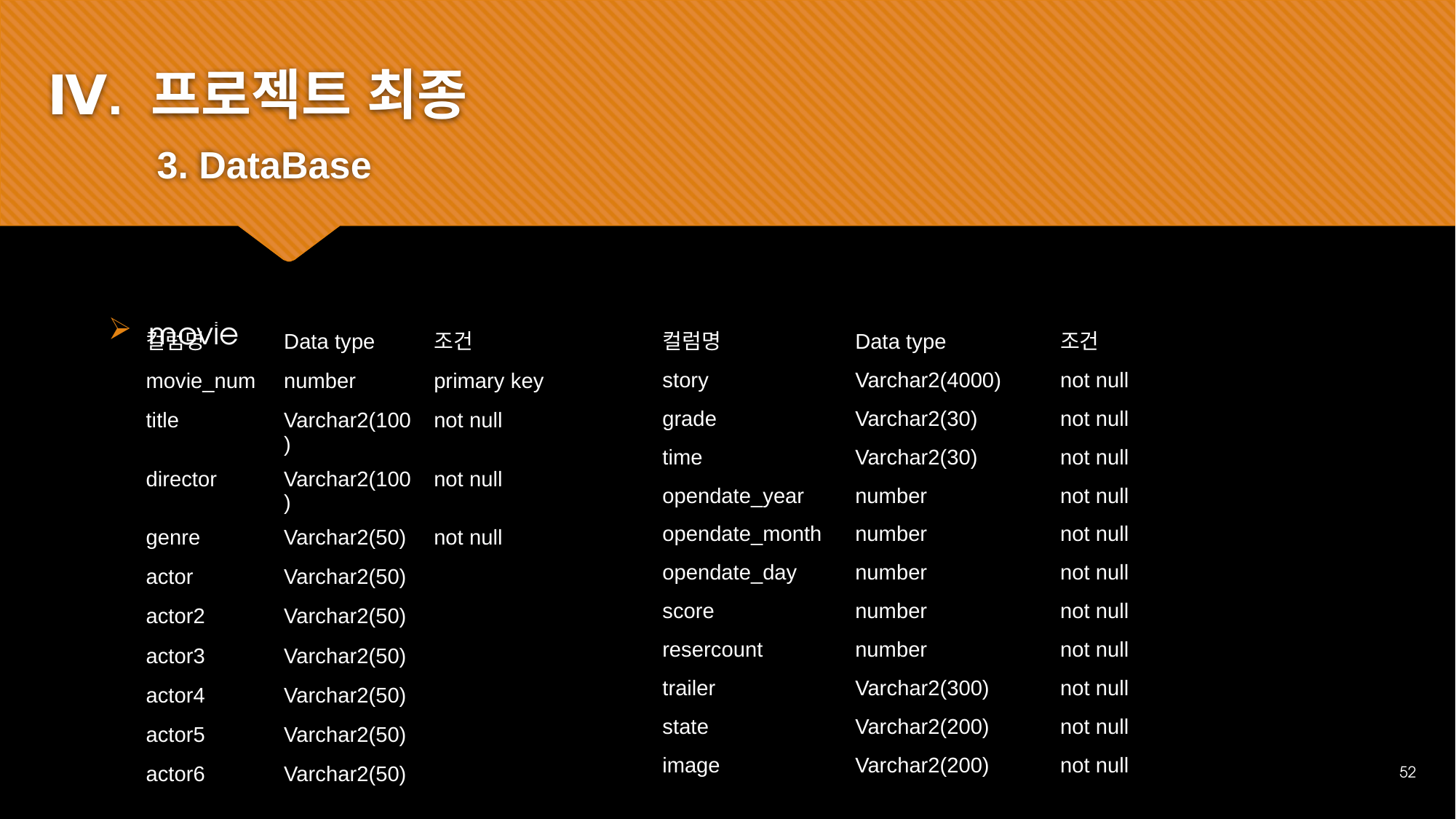

Ⅳ. 프로젝트 최종
	3. DataBase
#

movie

| 컬럼명 | Data type | 조건 |
| --- | --- | --- |
| movie\_num | number | primary key |
| title | Varchar2(100) | not null |
| director | Varchar2(100) | not null |
| genre | Varchar2(50) | not null |
| actor | Varchar2(50) |  |
| actor2 | Varchar2(50) |  |
| actor3 | Varchar2(50) |  |
| actor4 | Varchar2(50) |  |
| actor5 | Varchar2(50) |  |
| actor6 | Varchar2(50) |  |
| 컬럼명 | Data type | 조건 |
| --- | --- | --- |
| story | Varchar2(4000) | not null |
| grade | Varchar2(30) | not null |
| time | Varchar2(30) | not null |
| opendate\_year | number | not null |
| opendate\_month | number | not null |
| opendate\_day | number | not null |
| score | number | not null |
| resercount | number | not null |
| trailer | Varchar2(300) | not null |
| state | Varchar2(200) | not null |
| image | Varchar2(200) | not null |
52